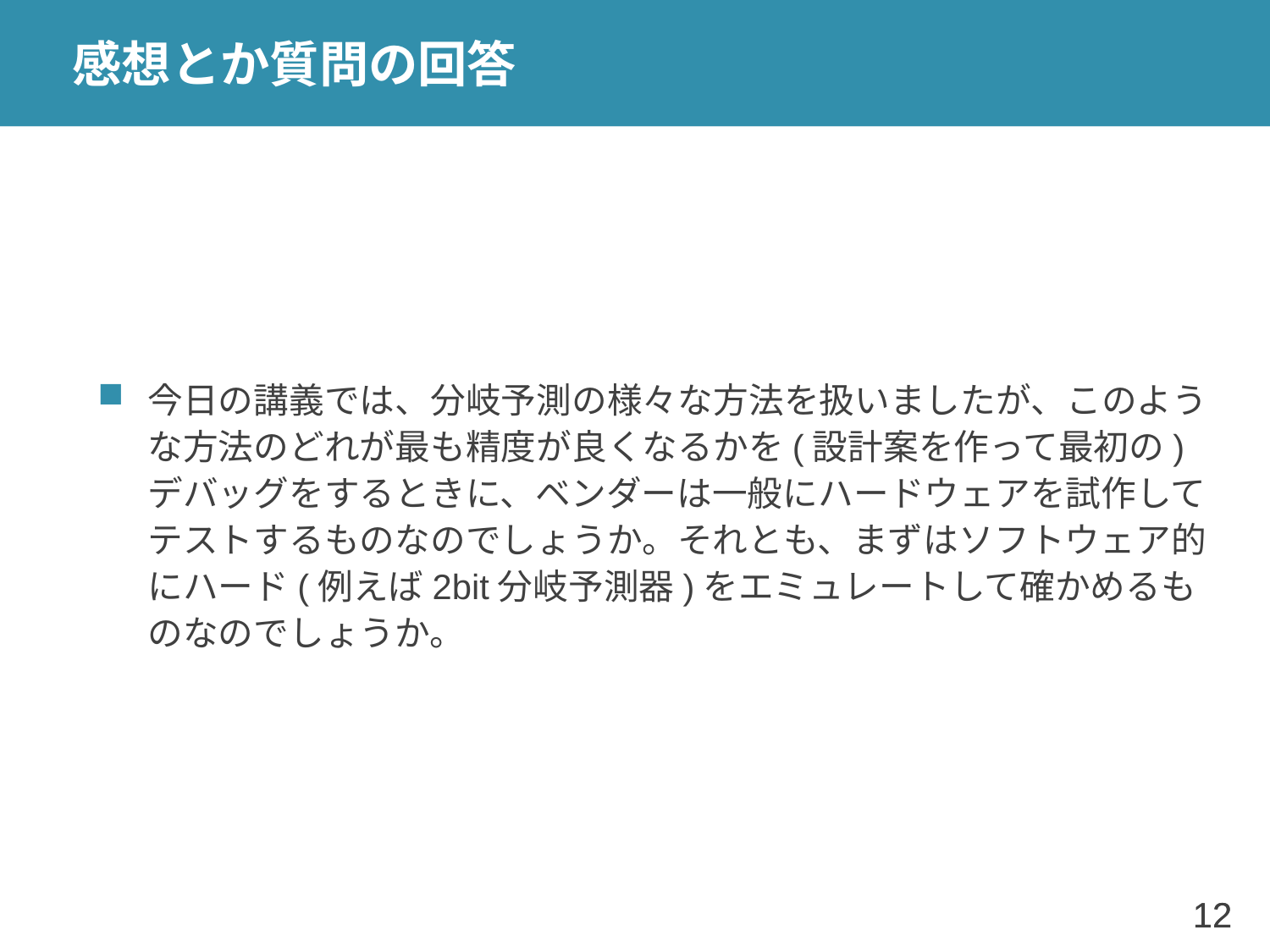

# 感想とか質問の回答
今日の講義では、分岐予測の様々な方法を扱いましたが、このような方法のどれが最も精度が良くなるかを(設計案を作って最初の)デバッグをするときに、ベンダーは一般にハードウェアを試作してテストするものなのでしょうか。それとも、まずはソフトウェア的にハード(例えば2bit分岐予測器)をエミュレートして確かめるものなのでしょうか。